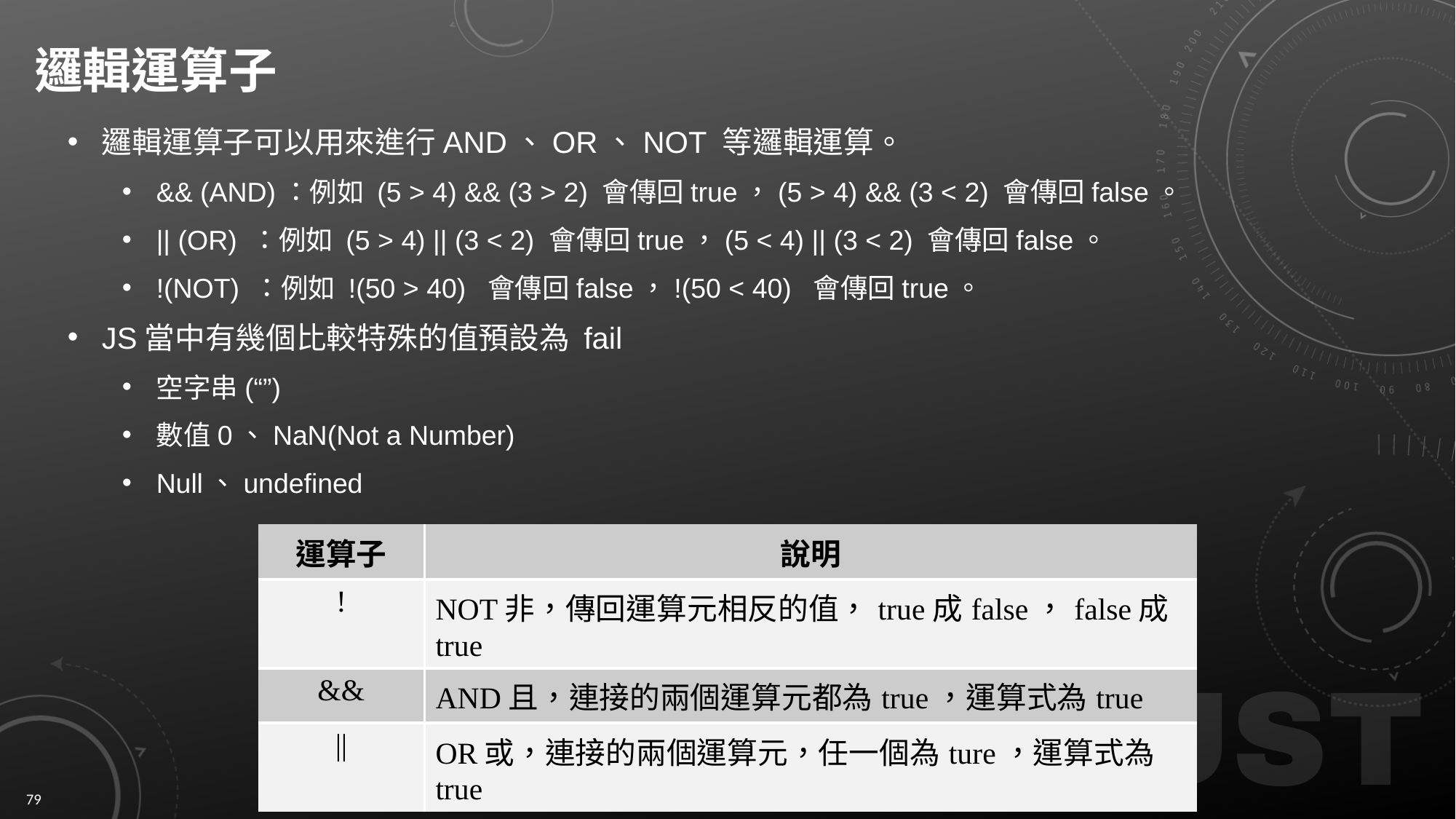

# 邏輯運算子
邏輯運算子可以用來進行AND、OR、NOT 等邏輯運算。
&& (AND)：例如 (5 > 4) && (3 > 2) 會傳回true，(5 > 4) && (3 < 2) 會傳回false。
|| (OR) ：例如 (5 > 4) || (3 < 2) 會傳回true，(5 < 4) || (3 < 2) 會傳回false。
!(NOT) ：例如 !(50 > 40)  會傳回false，!(50 < 40)  會傳回true。
JS當中有幾個比較特殊的值預設為 fail
空字串(“”)
數值0、NaN(Not a Number)
Null、undefined
| 運算子 | 說明 |
| --- | --- |
| ! | NOT非，傳回運算元相反的值，true成false，false成true |
| && | AND且，連接的兩個運算元都為true，運算式為true |
| || | OR或，連接的兩個運算元，任一個為ture，運算式為true |